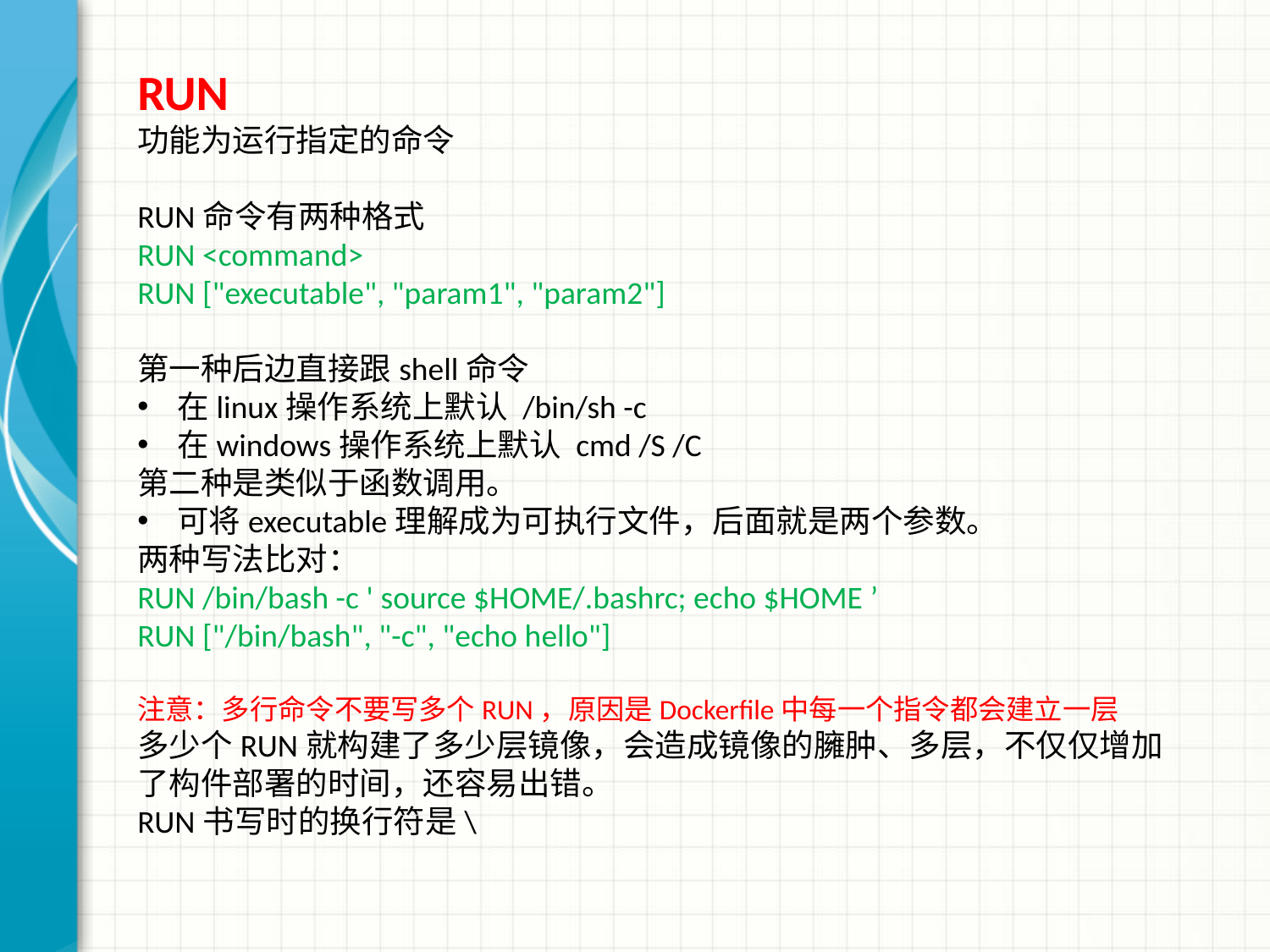

RUN
功能为运行指定的命令

RUN命令有两种格式
RUN <command>
RUN ["executable", "param1", "param2"]
第一种后边直接跟shell命令
在linux操作系统上默认 /bin/sh -c
在windows操作系统上默认 cmd /S /C
第二种是类似于函数调用。
可将executable理解成为可执行文件，后面就是两个参数。
两种写法比对：
RUN /bin/bash -c ' source $HOME/.bashrc; echo $HOME ’
RUN ["/bin/bash", "-c", "echo hello"]

注意：多行命令不要写多个RUN，原因是Dockerfile中每一个指令都会建立一层
多少个RUN就构建了多少层镜像，会造成镜像的臃肿、多层，不仅仅增加了构件部署的时间，还容易出错。
RUN书写时的换行符是\